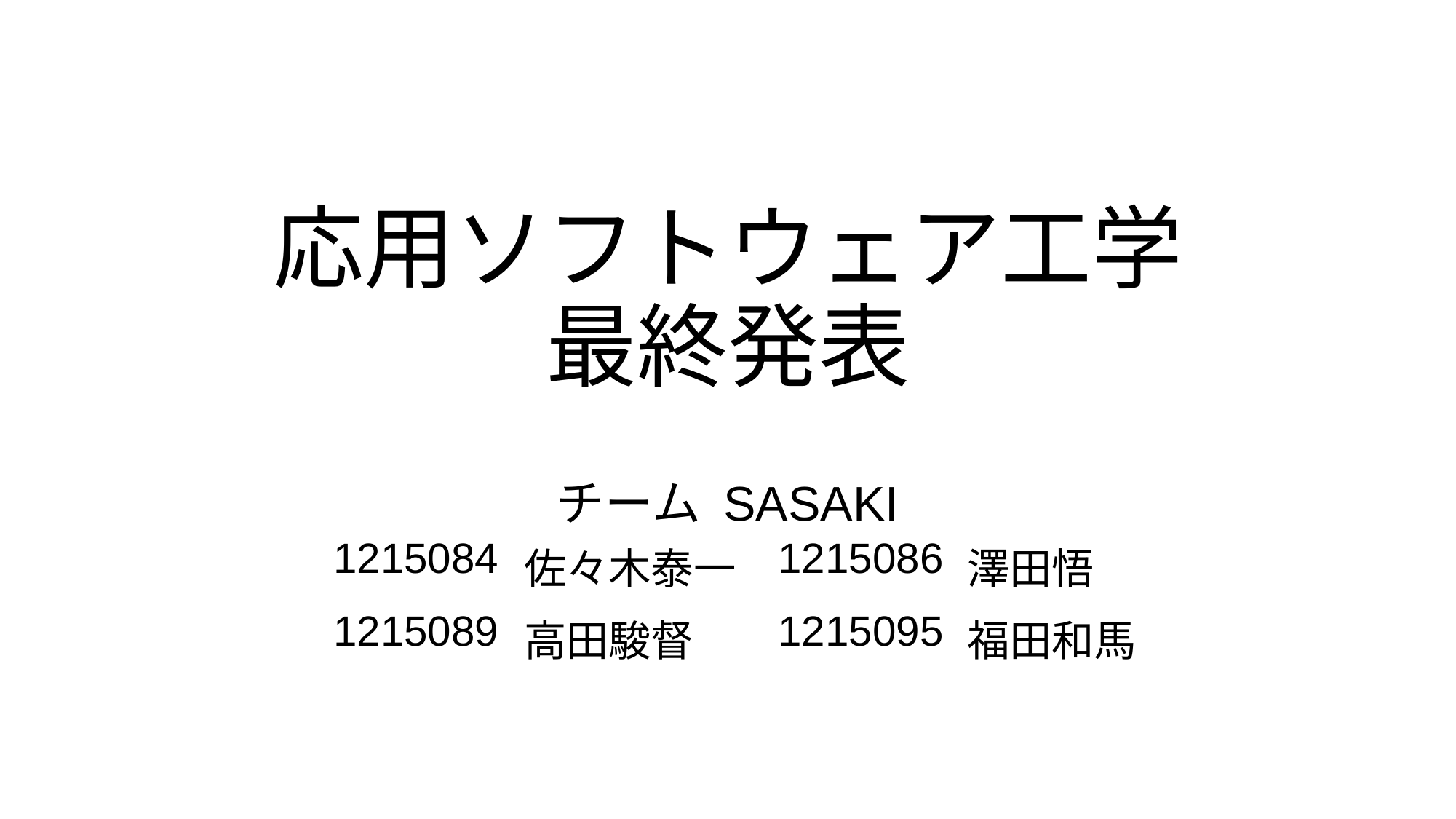

# 応用ソフトウェア工学 最終発表
チーム SASAKI
| 1215084 | 佐々木泰一 | 1215086 | 澤田悟 |
| --- | --- | --- | --- |
| 1215089 | 高田駿督 | 1215095 | 福田和馬 |